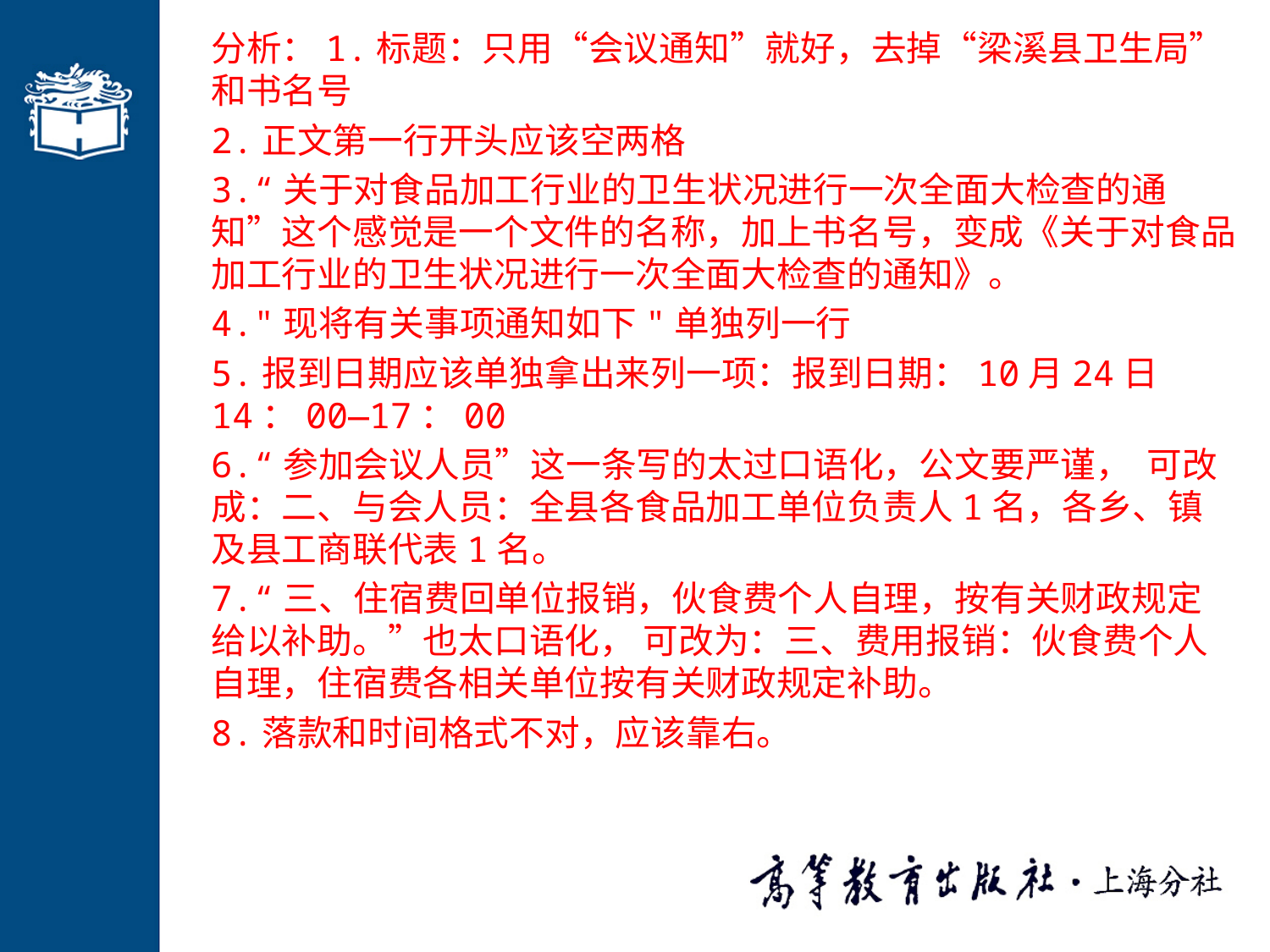

分析：1.标题：只用“会议通知”就好，去掉“梁溪县卫生局”和书名号
2.正文第一行开头应该空两格
3.“关于对食品加工行业的卫生状况进行一次全面大检查的通知”这个感觉是一个文件的名称，加上书名号，变成《关于对食品加工行业的卫生状况进行一次全面大检查的通知》。
4."现将有关事项通知如下"单独列一行
5.报到日期应该单独拿出来列一项：报到日期：10月24日14：00—17：00
6.“参加会议人员”这一条写的太过口语化，公文要严谨，  可改成：二、与会人员：全县各食品加工单位负责人1名，各乡、镇及县工商联代表1名。
7.“三、住宿费回单位报销，伙食费个人自理，按有关财政规定给以补助。”也太口语化， 可改为：三、费用报销：伙食费个人自理，住宿费各相关单位按有关财政规定补助。
8.落款和时间格式不对，应该靠右。